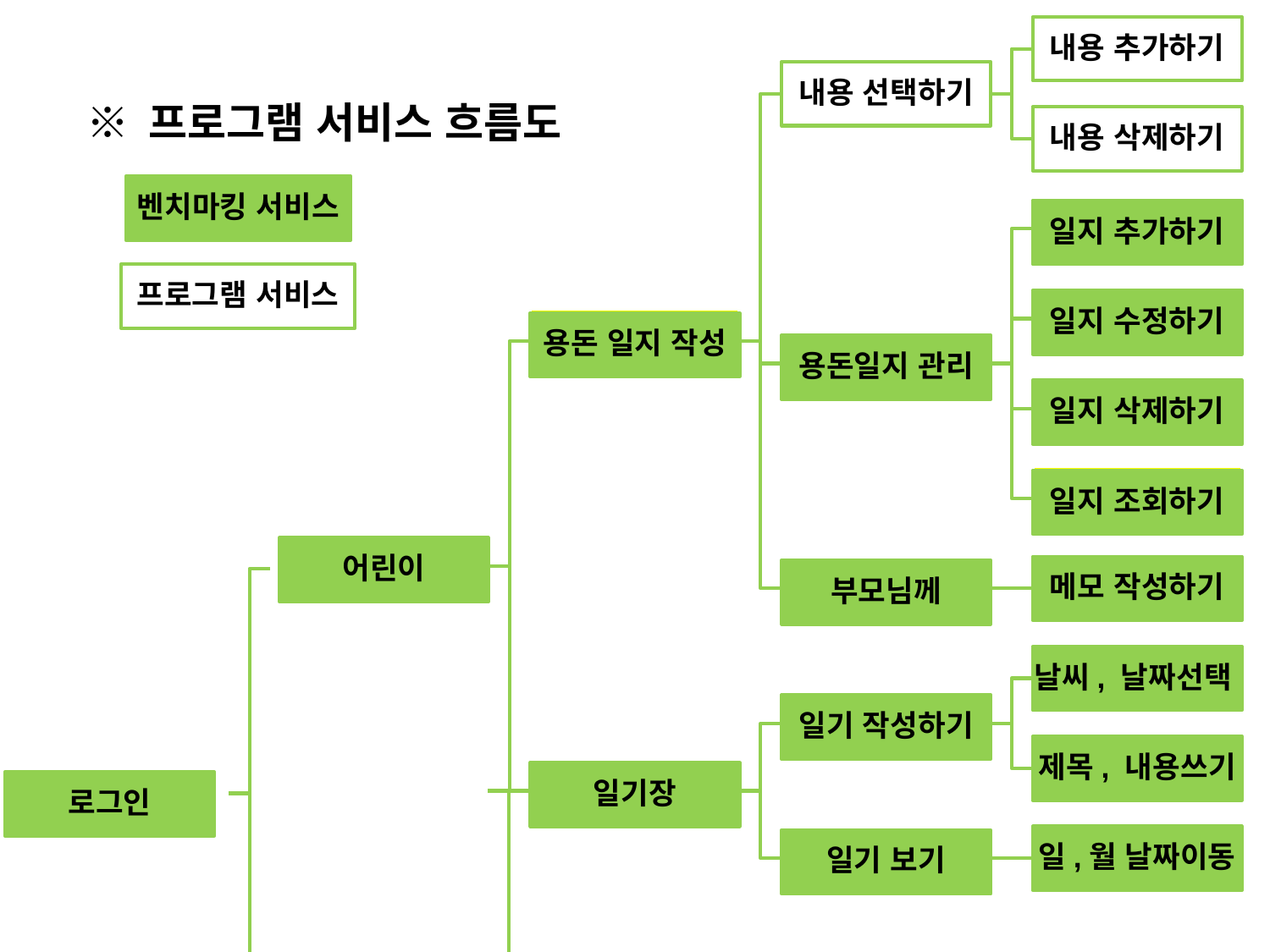

내용 추가하기

내용 선택하기
※ 프로그램 서비스 흐름도

내용 삭제하기
벤치마킹 서비스
일지 추가하기
일지 추가하기

프로그램 서비스
일지 수정하기
일지 수정하기
용돈 일지 작성
용돈 일지 작성

용돈일지 관리
용돈일지 관리

일지 삭제하기
일지 삭제하기
일지 조회하기
일지 조회하기
어린이
어린이
부모님께
메모 작성하기
부모님께

날씨, 날짜선택

일기 작성하기
일기 작성하기

제목, 내용쓰기
일기장
일기장
로그인
로그인

일기 보기
일,월 날짜이동
일기 보기